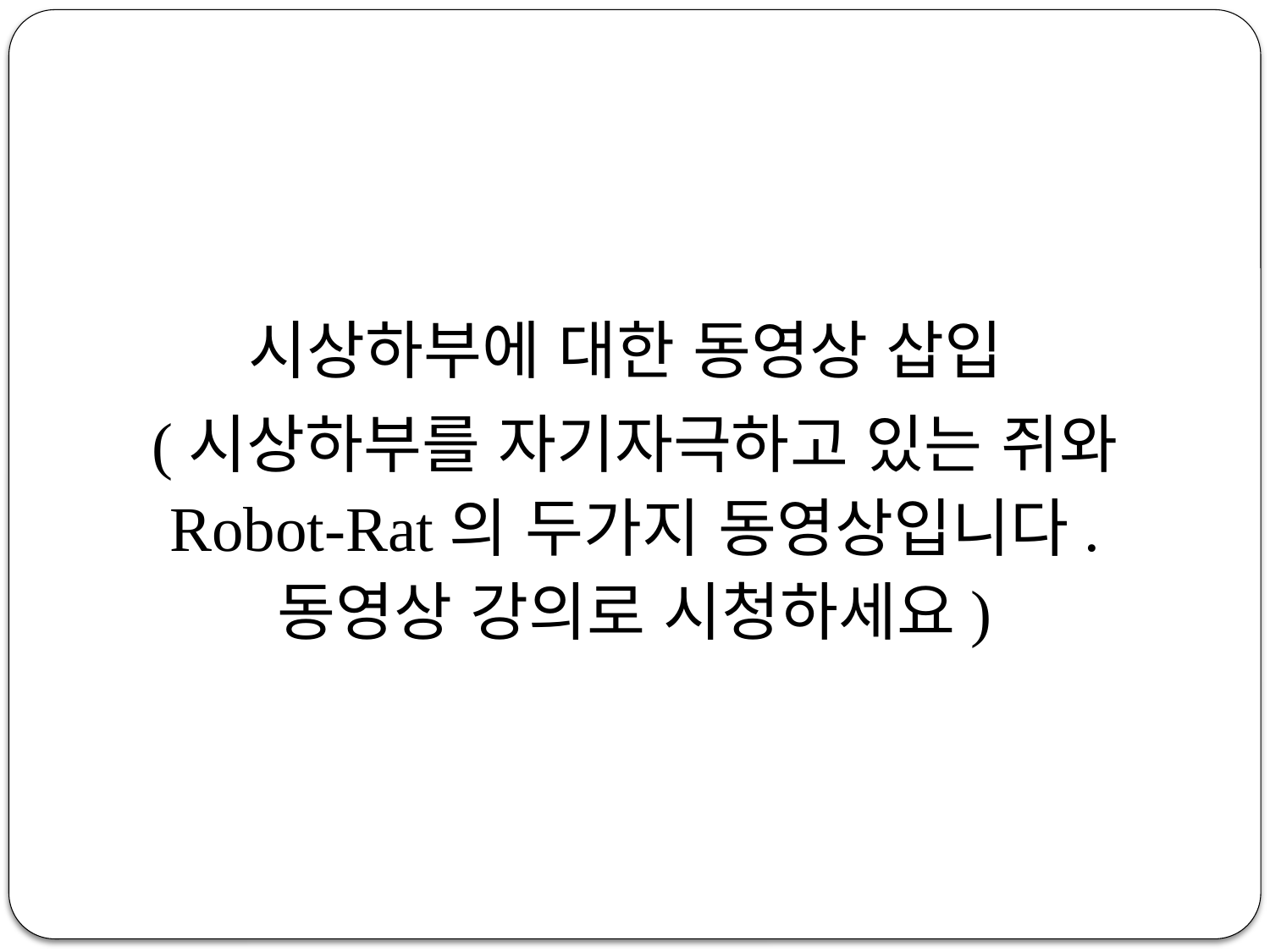

시상하부에 대한 동영상 삽입
(시상하부를 자기자극하고 있는 쥐와 Robot-Rat의 두가지 동영상입니다. 동영상 강의로 시청하세요)